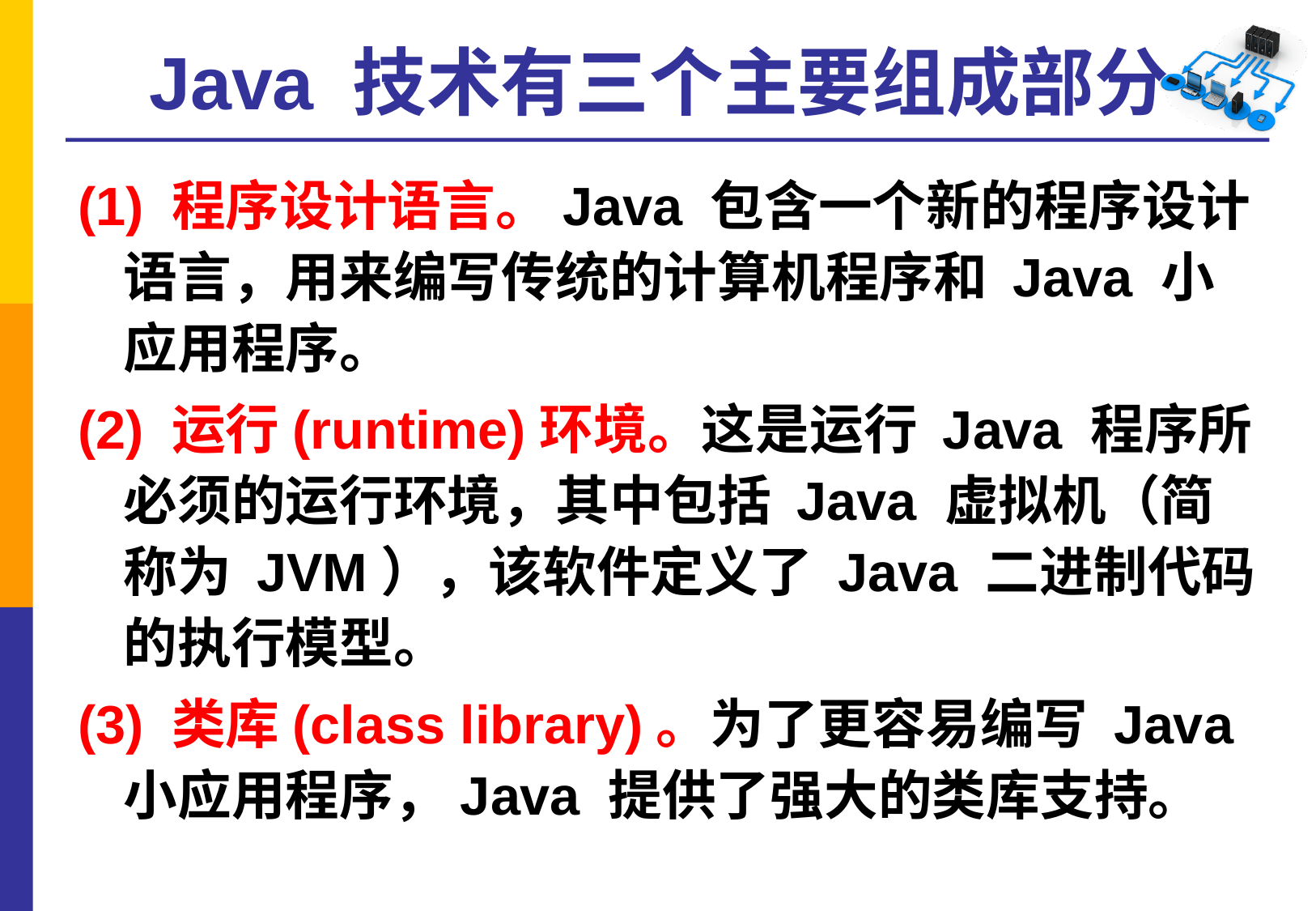

# Java 技术有三个主要组成部分
(1) 程序设计语言。Java 包含一个新的程序设计语言，用来编写传统的计算机程序和 Java 小应用程序。
(2) 运行(runtime)环境。这是运行 Java 程序所必须的运行环境，其中包括 Java 虚拟机（简称为 JVM），该软件定义了 Java 二进制代码的执行模型。
(3) 类库(class library)。为了更容易编写 Java 小应用程序，Java 提供了强大的类库支持。